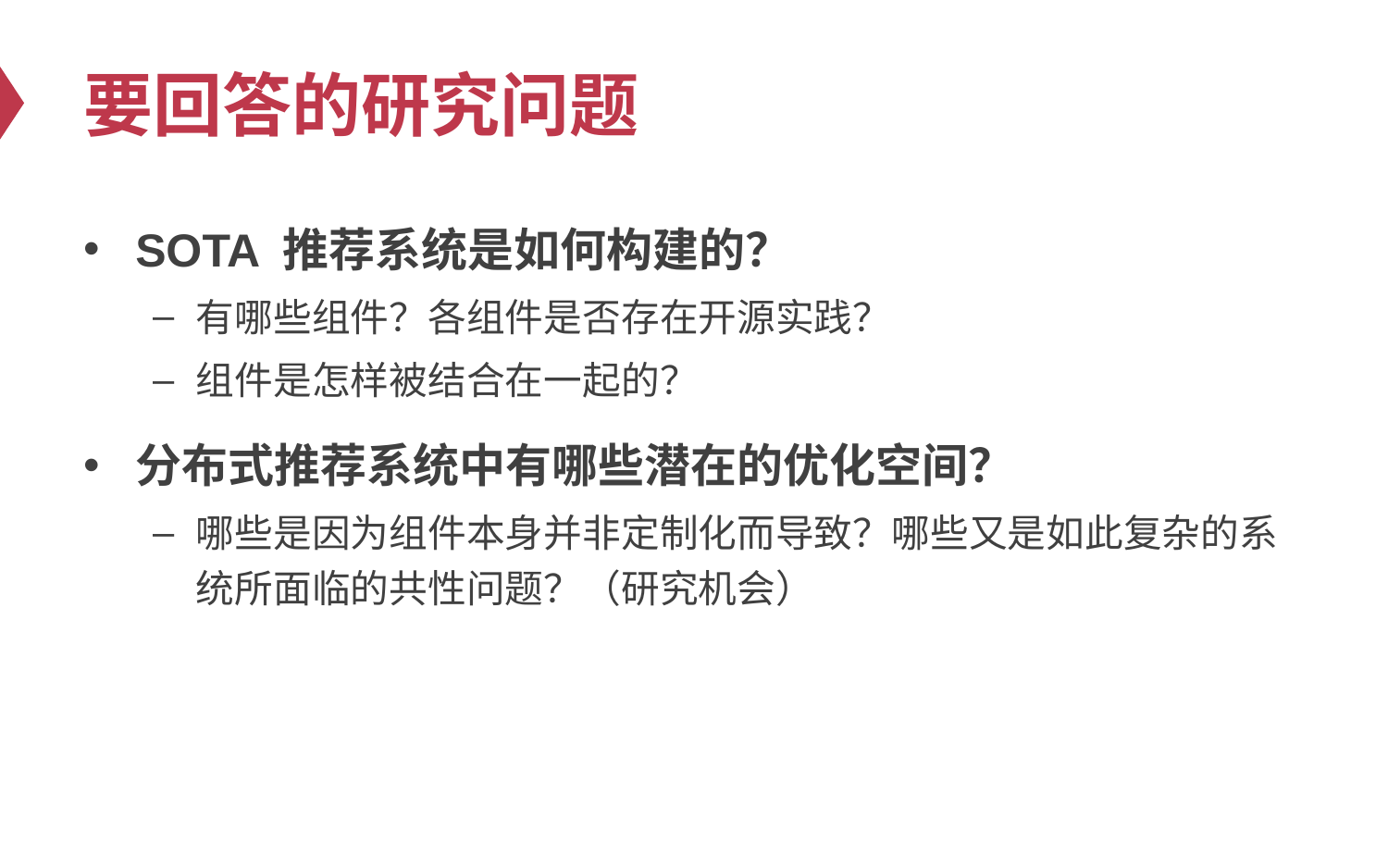

# 要回答的研究问题
SOTA 推荐系统是如何构建的？
有哪些组件？各组件是否存在开源实践？
组件是怎样被结合在一起的？
分布式推荐系统中有哪些潜在的优化空间？
哪些是因为组件本身并非定制化而导致？哪些又是如此复杂的系统所面临的共性问题？（研究机会）

4